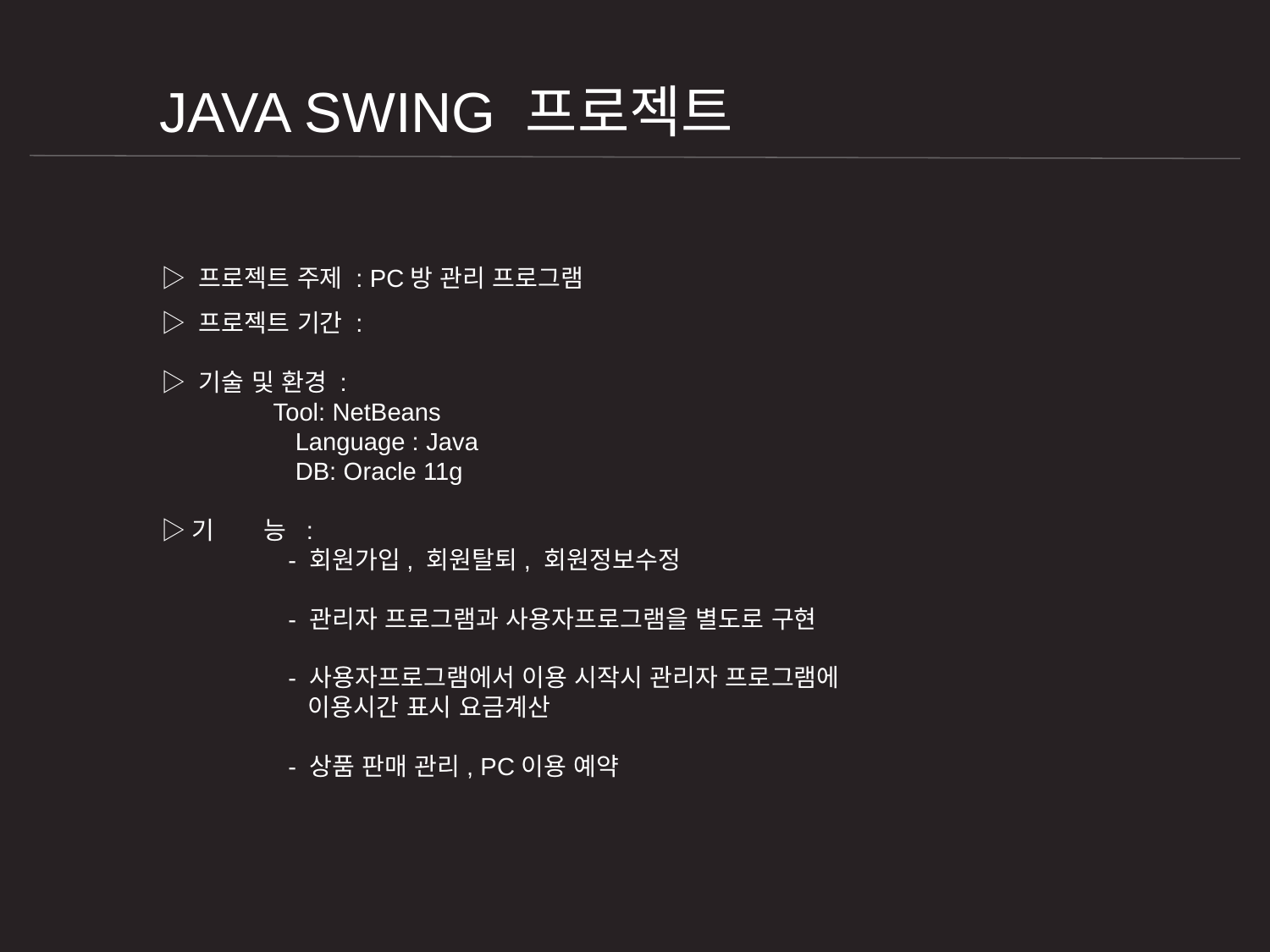

JAVA SWING 프로젝트
▷ 프로젝트 주제 : PC방 관리 프로그램
▷ 프로젝트 기간 :

▷ 기술 및 환경 :
                Tool: NetBeans
             	 Language : Java
             	 DB: Oracle 11g

▷기       능  :
  	- 회원가입, 회원탈퇴, 회원정보수정

	- 관리자 프로그램과 사용자프로그램을 별도로 구현

	- 사용자프로그램에서 이용 시작시 관리자 프로그램에
	  이용시간 표시 요금계산

	- 상품 판매 관리, PC이용 예약